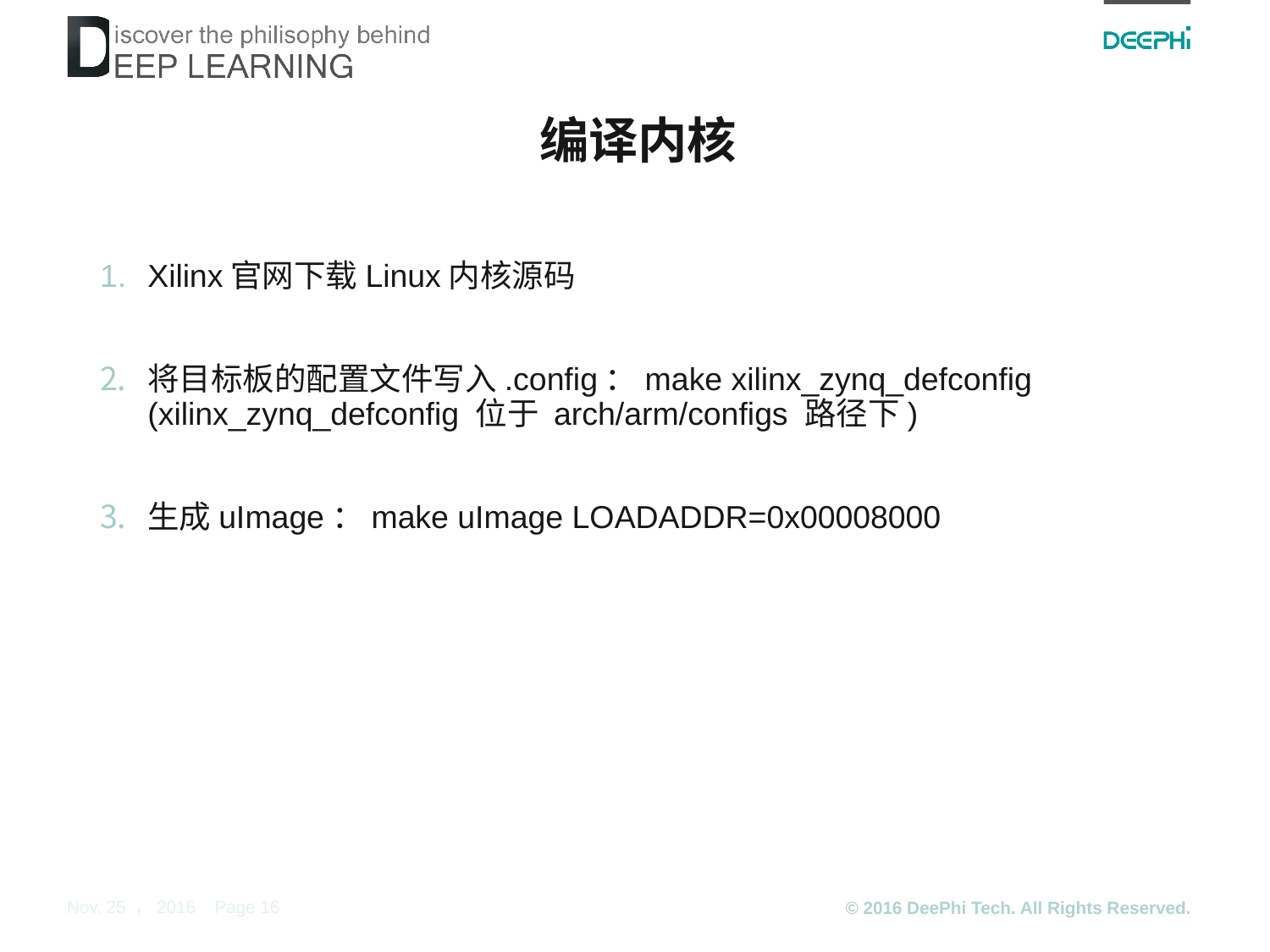

# 编译内核
Xilinx官网下载Linux内核源码

将目标板的配置文件写入.config：make xilinx_zynq_defconfig (xilinx_zynq_defconfig 位于 arch/arm/configs 路径下)

生成uImage：make uImage LOADADDR=0x00008000

Page 16
Nov. 25 ，2016
© 2016 DeePhi Tech. All Rights Reserved.